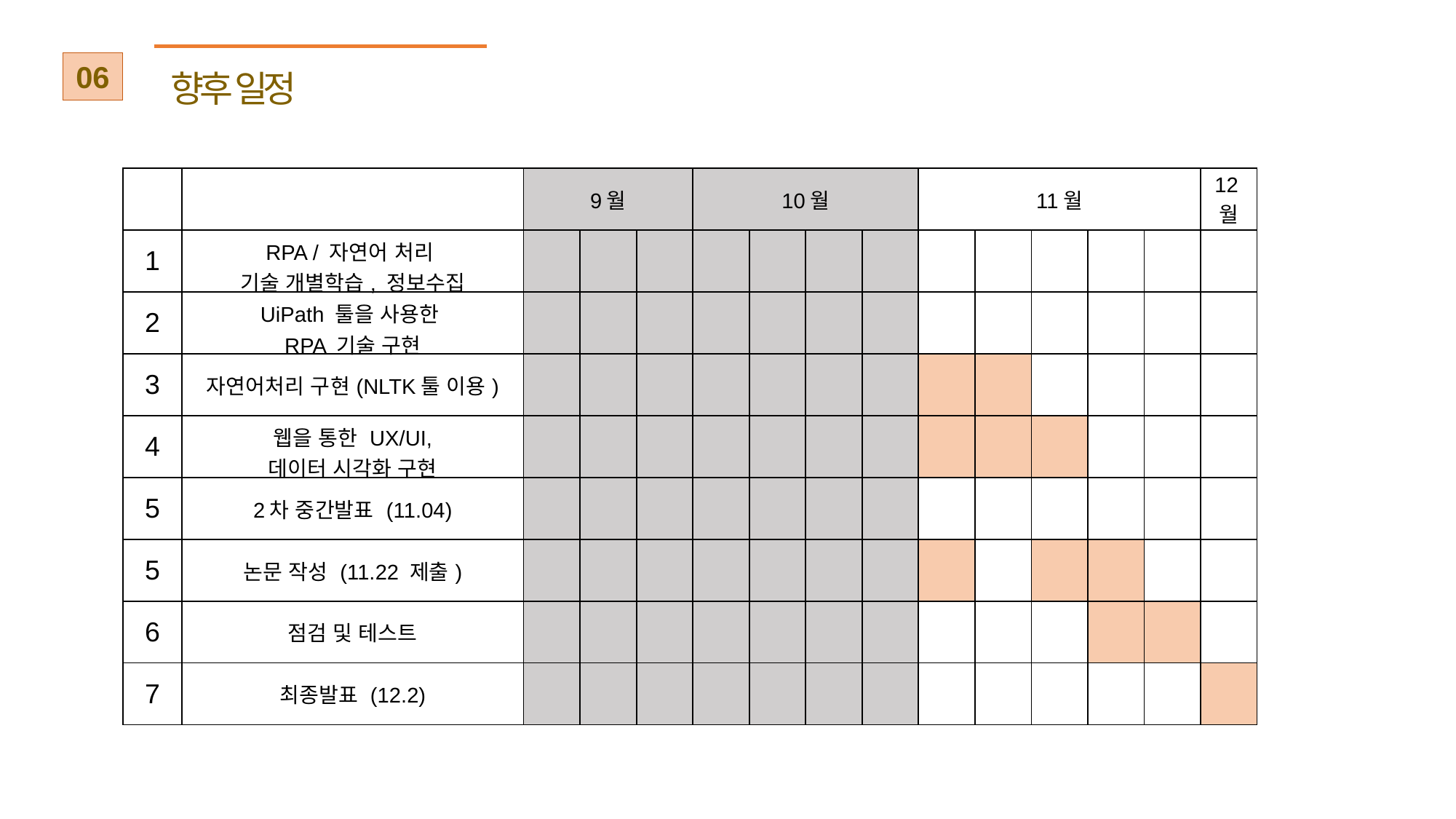

06
향후 일정
|  |  | 9월 |  |  | 10월 |  |  |  | 11월 |  |  |  |  | 12월 |
| --- | --- | --- | --- | --- | --- | --- | --- | --- | --- | --- | --- | --- | --- | --- |
| 1 | RPA / 자연어 처리 기술 개별학습, 정보수집 |  |  |  |  |  |  |  |  |  |  |  |  |  |
| 2 | UiPath 툴을 사용한 RPA 기술 구현 |  |  |  |  |  |  |  |  |  |  |  |  |  |
| 3 | 자연어처리 구현(NLTK툴 이용) |  |  |  |  |  |  |  |  |  |  |  |  |  |
| 4 | 웹을 통한 UX/UI, 데이터 시각화 구현 |  |  |  |  |  |  |  |  |  |  |  |  |  |
| 5 | 2차 중간발표 (11.04) |  |  |  |  |  |  |  |  |  |  |  |  |  |
| 5 | 논문 작성 (11.22 제출) |  |  |  |  |  |  |  |  |  |  |  |  |  |
| 6 | 점검 및 테스트 |  |  |  |  |  |  |  |  |  |  |  |  |  |
| 7 | 최종발표 (12.2) |  |  |  |  |  |  |  |  |  |  |  |  |  |